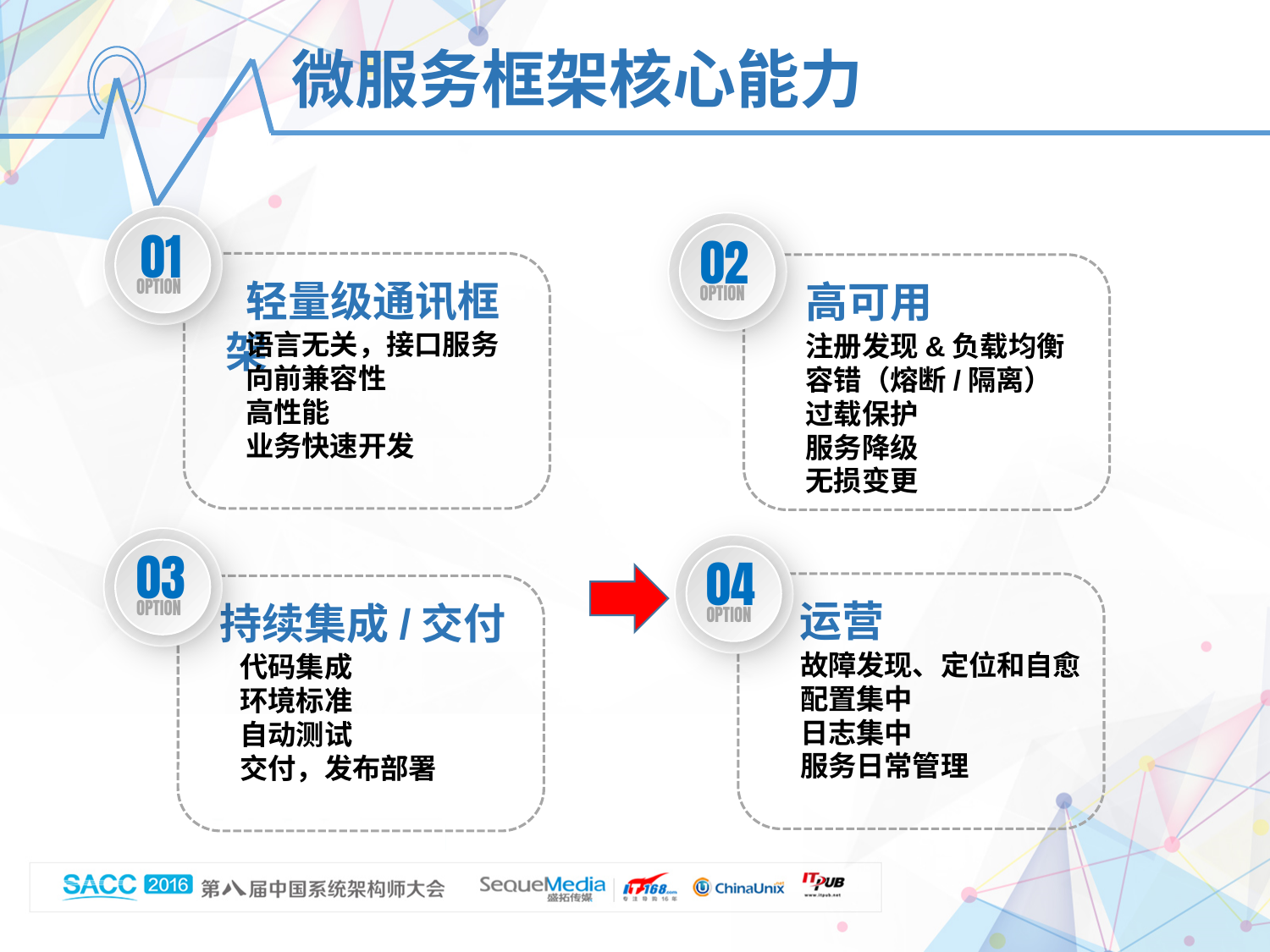

微服务框架核心能力

01
OPTION

02
OPTION

 轻量级通讯框架
语言无关，接口服务
向前兼容性
高性能
业务快速开发

  高可用
注册发现&负载均衡
容错（熔断/隔离）
过载保护
服务降级
无损变更

03
OPTION

04
OPTION

 运营

故障发现、定位和自愈
配置集中
日志集中
服务日常管理

持续集成/交付

代码集成
环境标准
自动测试
交付，发布部署